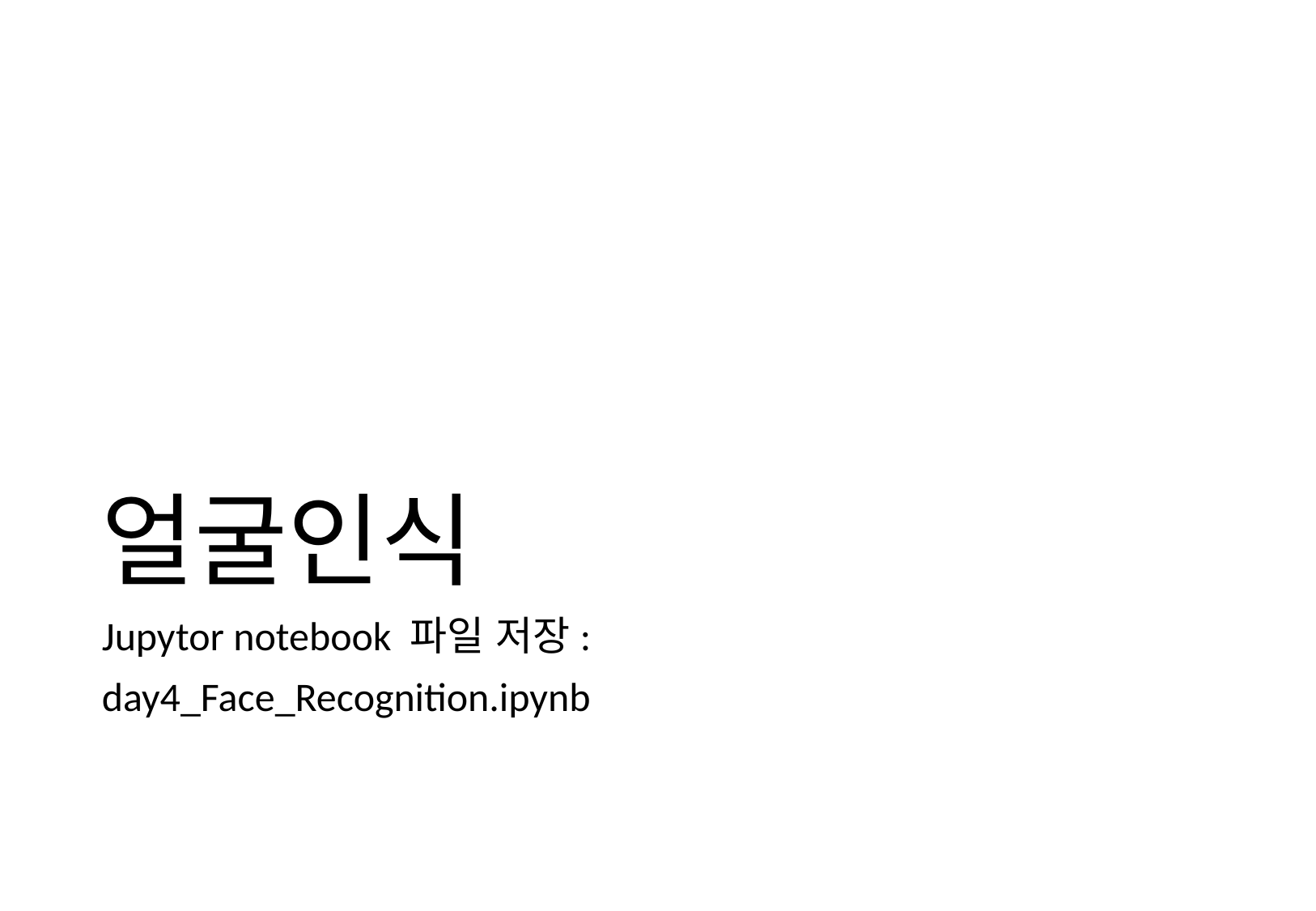

# 얼굴인식
Jupytor notebook 파일 저장:
day4_Face_Recognition.ipynb